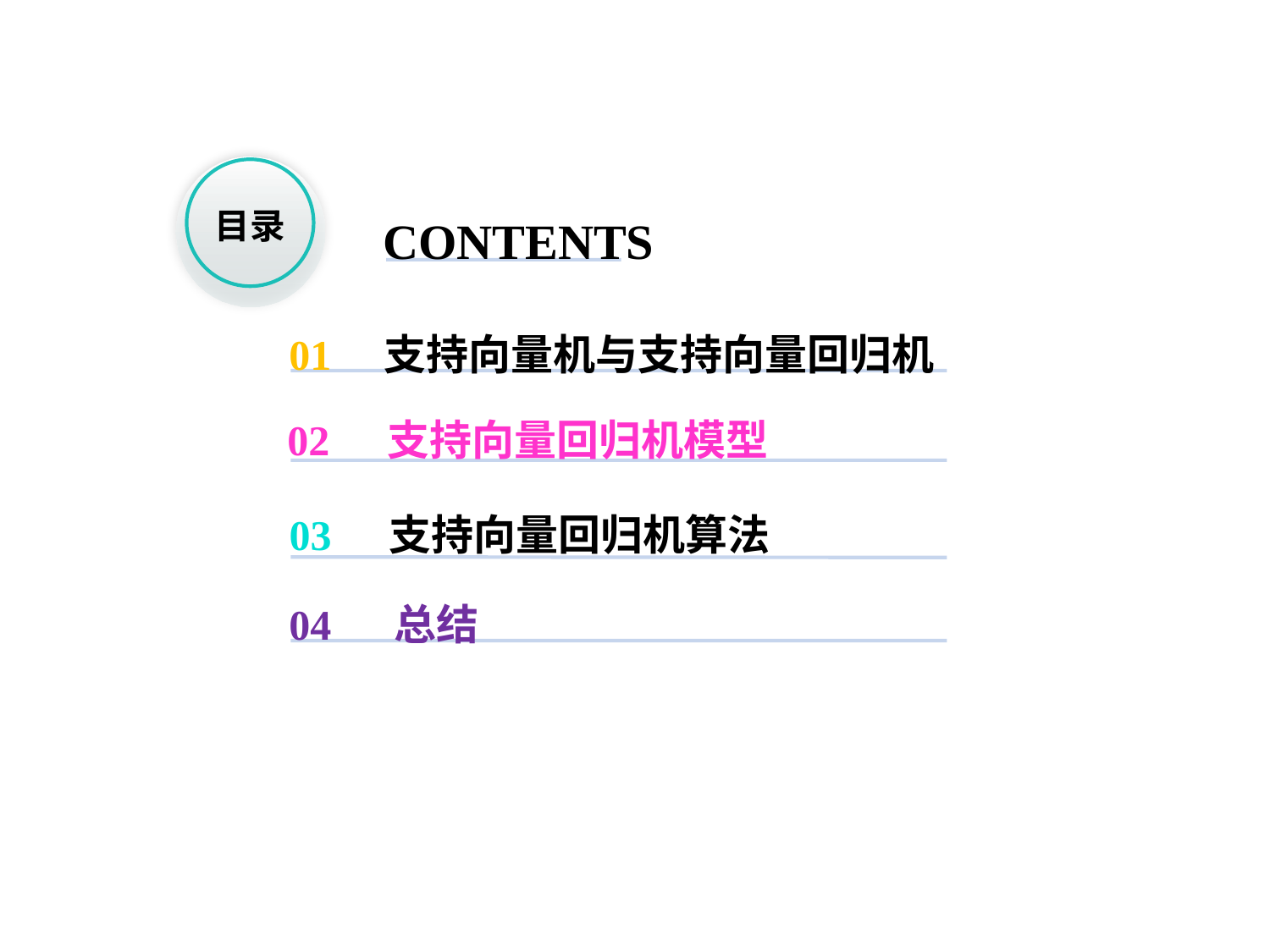

目录
CONTENTS
01    支持向量机与支持向量回归机
02     支持向量回归机模型
03     支持向量回归机算法
04     总结